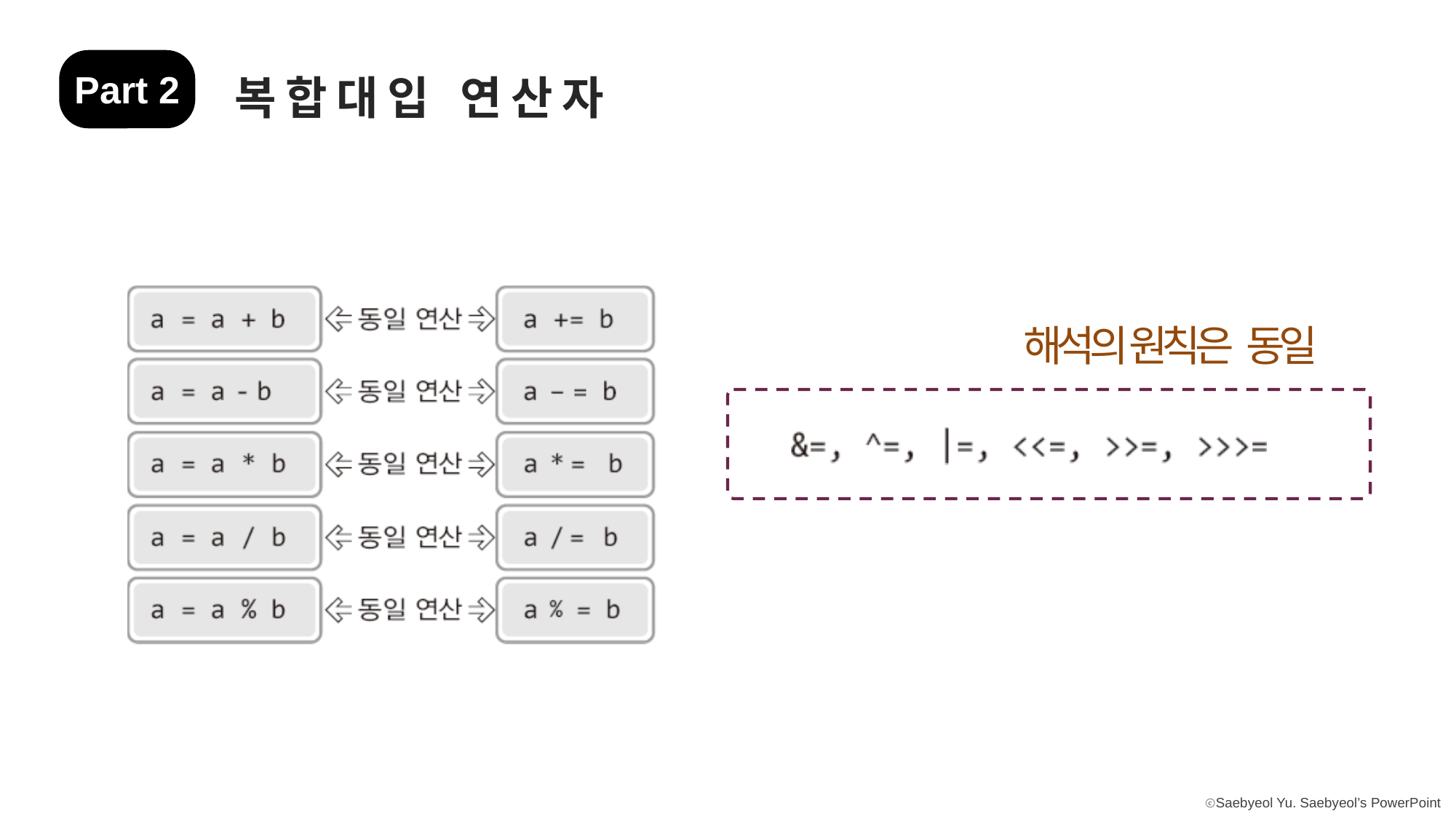

Part 2
복합대입 연산자

해석의 원칙은 동일